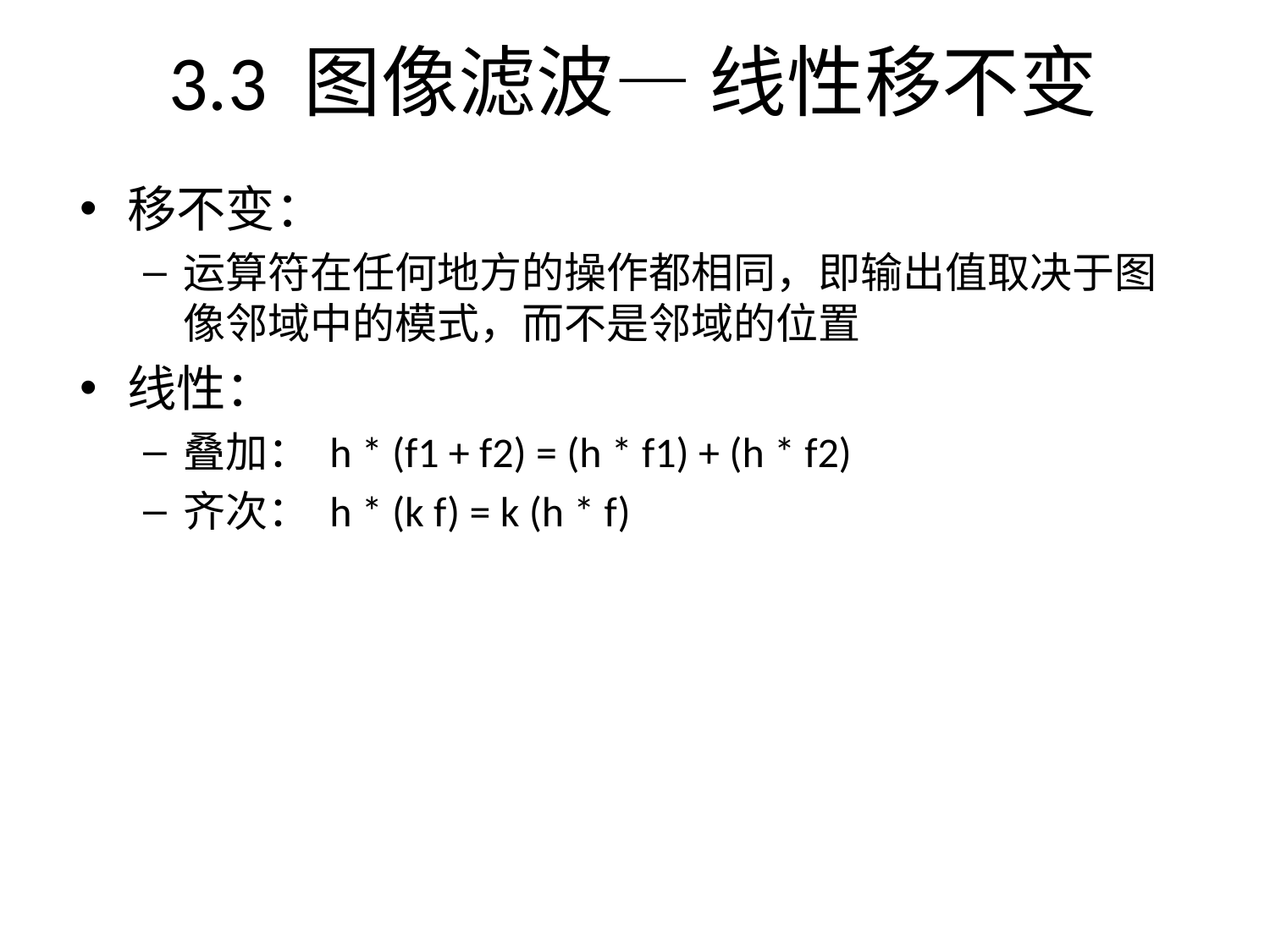

# 3.3 图像滤波— 线性移不变
移不变：
运算符在任何地方的操作都相同，即输出值取决于图像邻域中的模式，而不是邻域的位置
线性：
叠加： h * (f1 + f2) = (h * f1) + (h * f2)
齐次： h * (k f) = k (h * f)